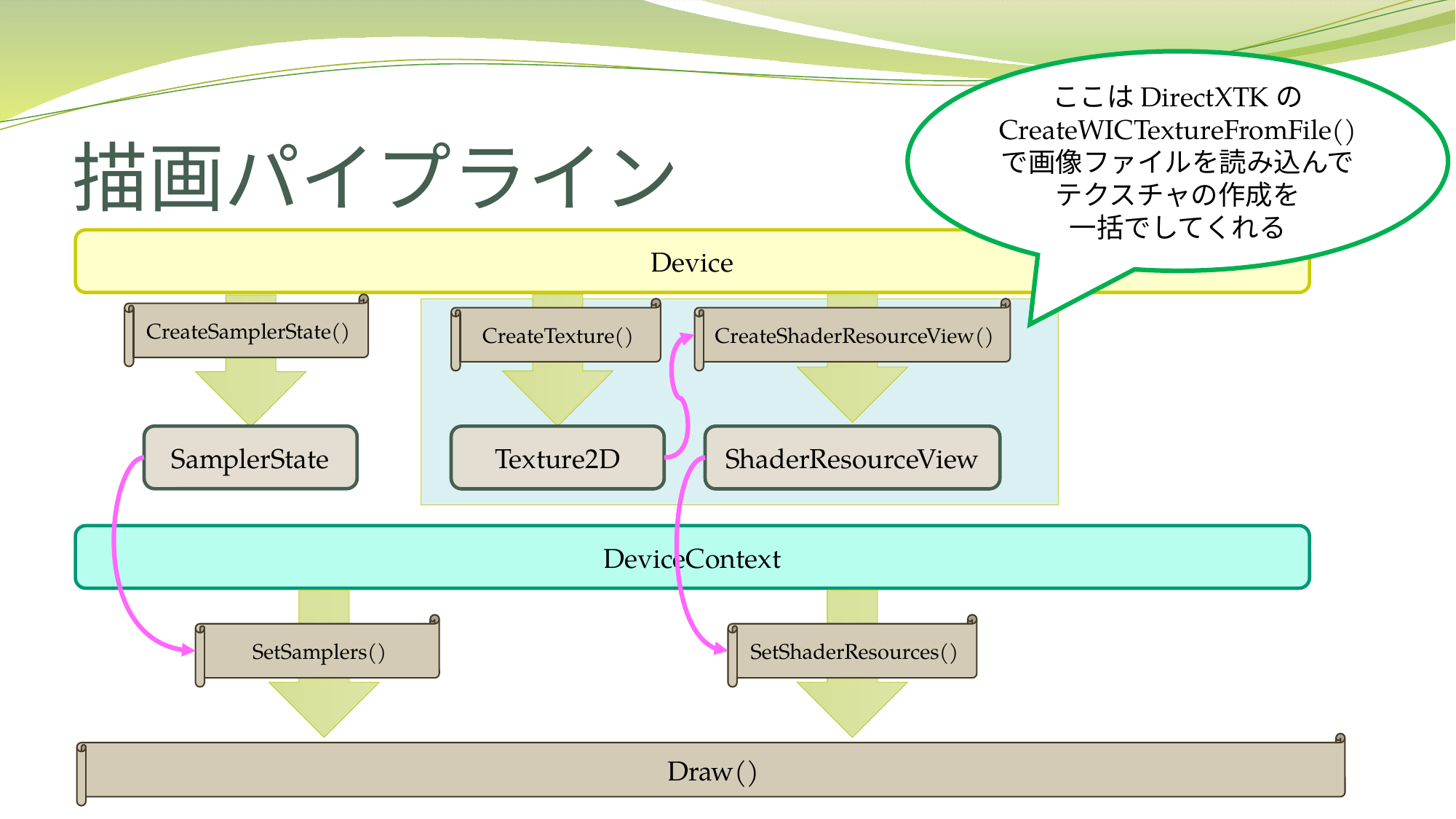

ここはDirectXTKの
CreateWICTextureFromFile()
で画像ファイルを読み込んでテクスチャの作成を
一括でしてくれる
# 描画パイプライン
Device
CreateSamplerState()

CreateTexture()
CreateShaderResourceView()

SamplerState
Texture2D
ShaderResourceView
DeviceContext

SetSamplers()
SetShaderResources()
Draw()